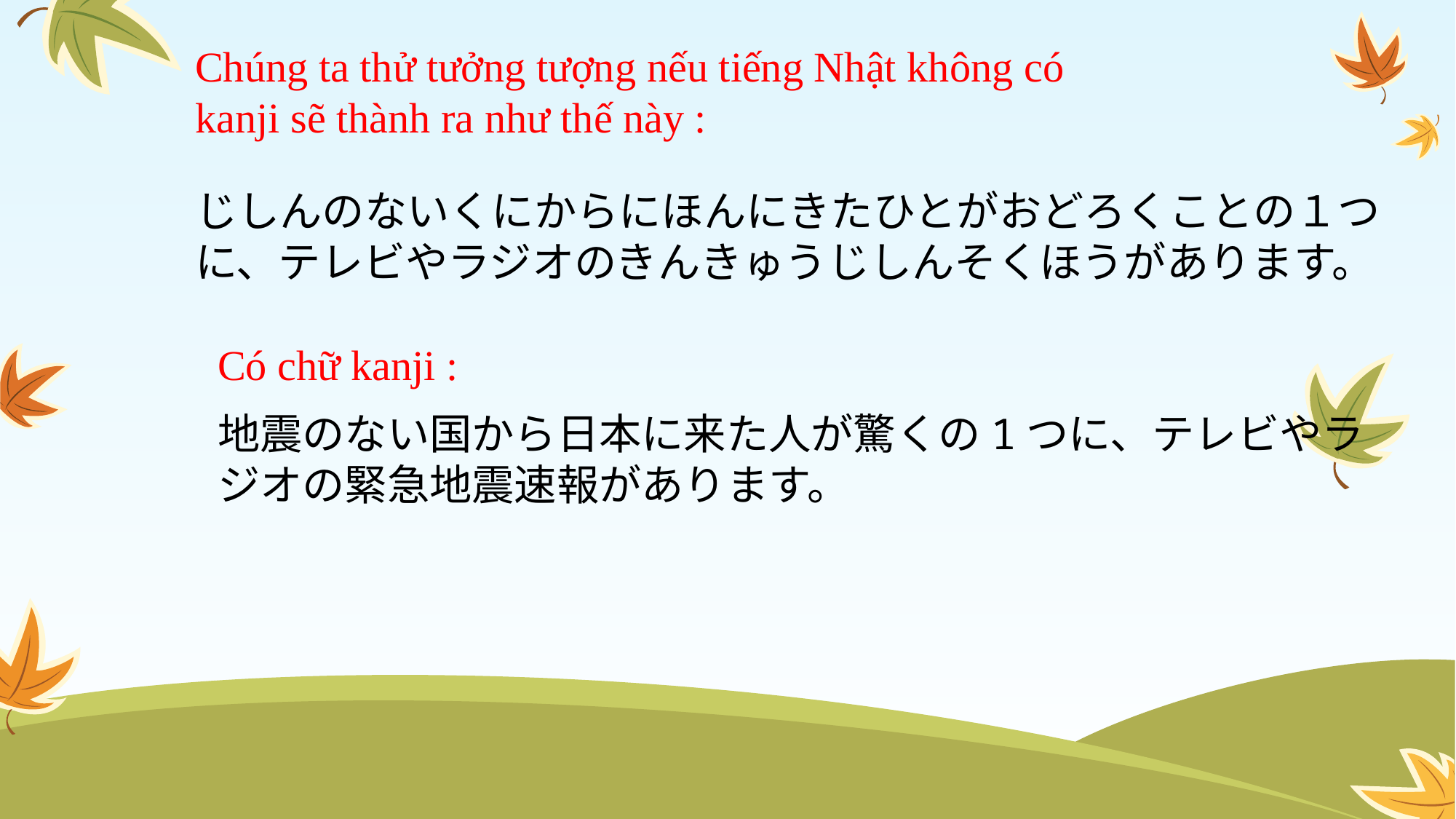

Chúng ta thử tưởng tượng nếu tiếng Nhật không có kanji sẽ thành ra như thế này :
じしんのないくにからにほんにきたひとがおどろくことの１つに、テレビやラジオのきんきゅうじしんそくほうがあります。
Có chữ kanji :
地震のない国から日本に来た人が驚くの1つに、テレビやラジオの緊急地震速報があります。